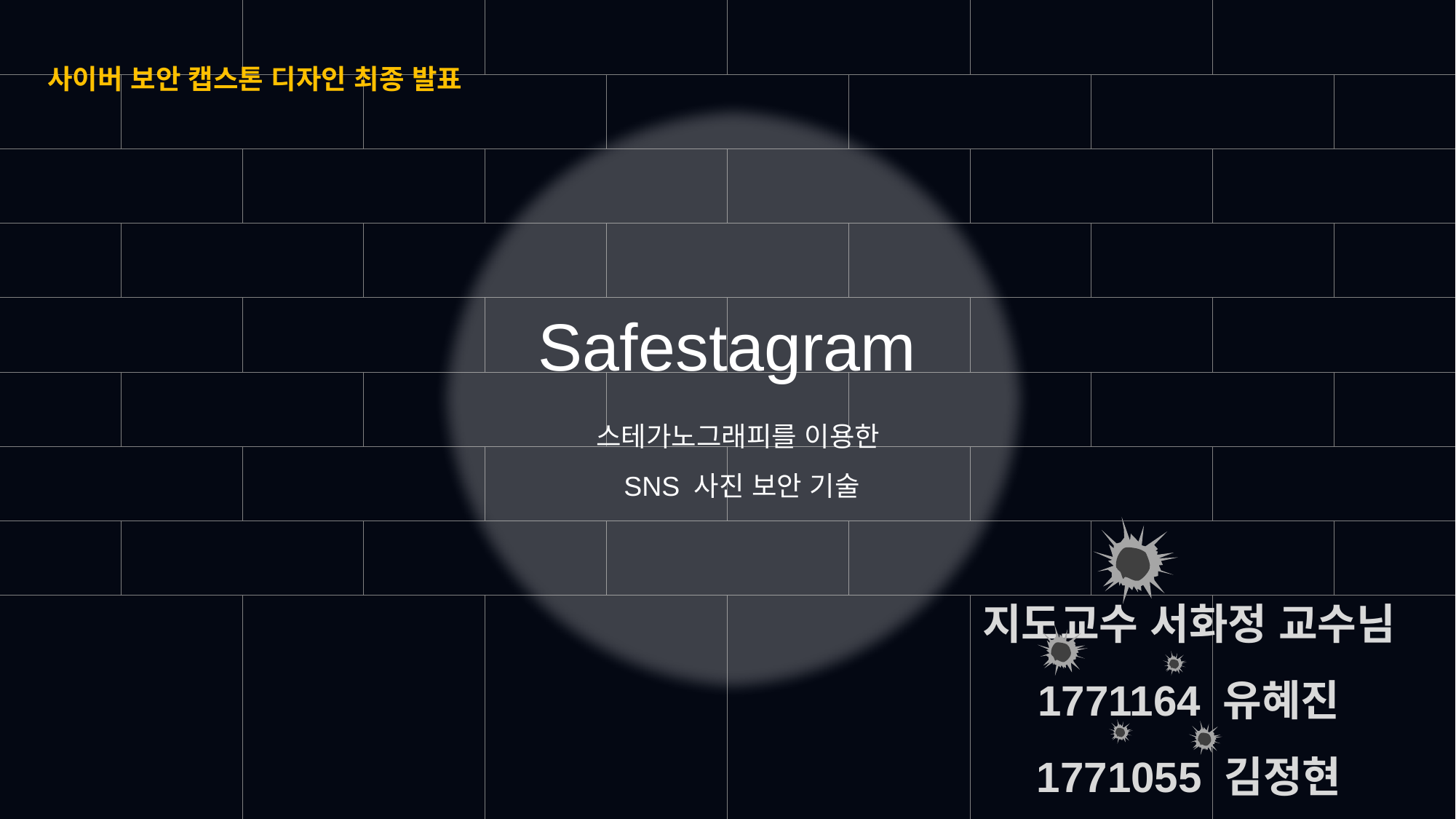

|  |  |  |  |  |  |  |  |  |  |  |  |
| --- | --- | --- | --- | --- | --- | --- | --- | --- | --- | --- | --- |
|  |  |  |  |  |  |  |  |  |  |  |  |
|  |  |  |  |  |  |  |  |  |  |  |  |
|  |  |  |  |  |  |  |  |  |  |  |  |
|  |  |  |  |  |  |  |  |  |  |  |  |
|  |  |  |  |  |  |  |  |  |  |  |  |
|  |  |  |  |  |  |  |  |  |  |  |  |
|  |  |  |  |  |  |  |  |  |  |  |  |
|  |  |  |  |  |  |  |  |  |  |  |  |
|  |  |  |  |  |  |  |  |  |  |  |  |
|  |  |  |  |  |  |  |  |  |  |  |  |
사이버 보안 캡스톤 디자인 최종 발표

Safestagram
스테가노그래피를 이용한
SNS 사진 보안 기술

지도교수 서화정 교수님
1771164 유혜진
1771055 김정현